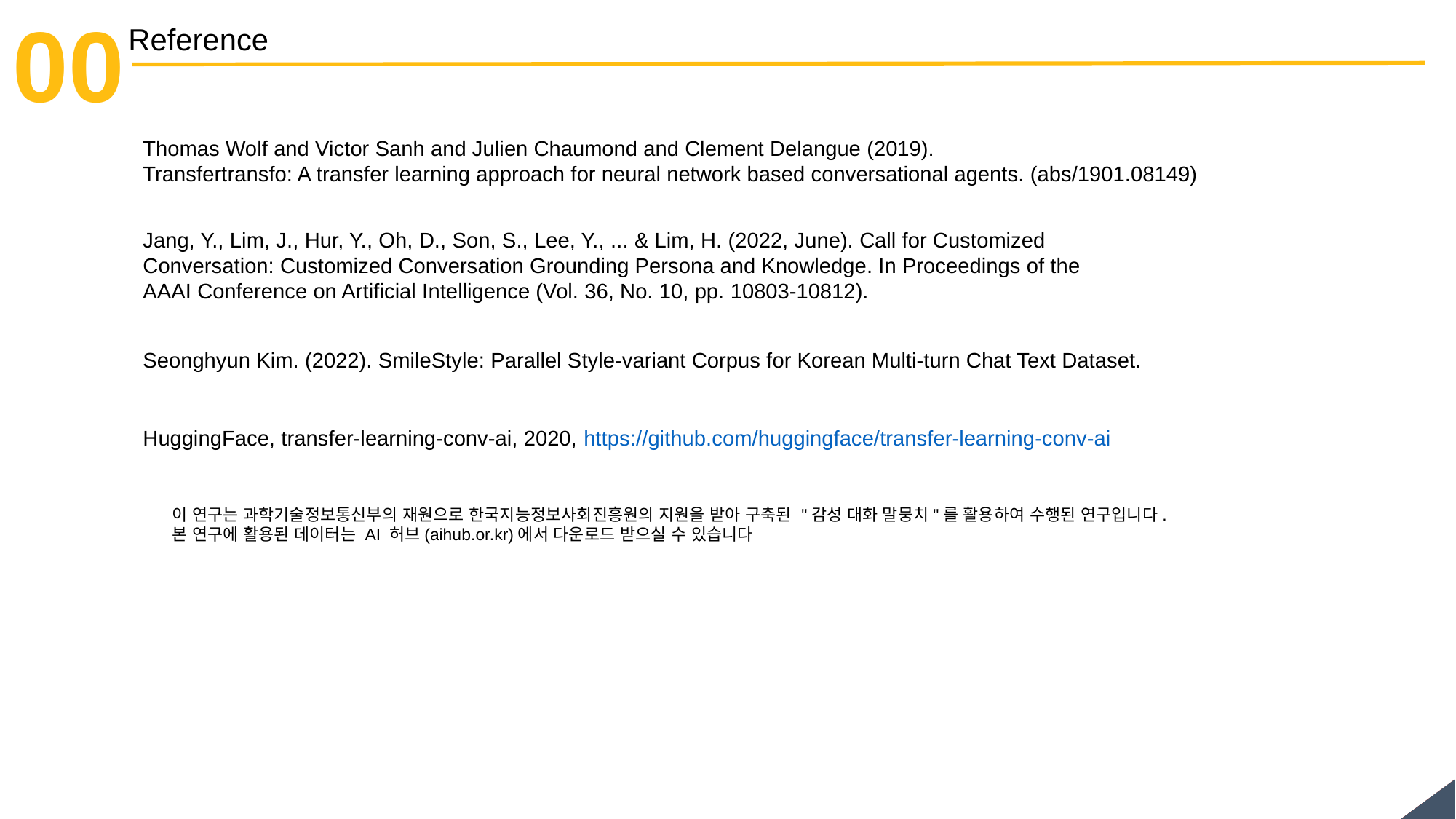

00
Reference
Thomas Wolf and Victor Sanh and Julien Chaumond and Clement Delangue (2019).
Transfertransfo: A transfer learning approach for neural network based conversational agents. (abs/1901.08149)
Jang, Y., Lim, J., Hur, Y., Oh, D., Son, S., Lee, Y., ... & Lim, H. (2022, June). Call for Customized Conversation: Customized Conversation Grounding Persona and Knowledge. In Proceedings of the AAAI Conference on Artificial Intelligence (Vol. 36, No. 10, pp. 10803-10812).
Seonghyun Kim. (2022). SmileStyle: Parallel Style-variant Corpus for Korean Multi-turn Chat Text Dataset.
HuggingFace, transfer-learning-conv-ai, 2020, https://github.com/huggingface/transfer-learning-conv-ai

이 연구는 과학기술정보통신부의 재원으로 한국지능정보사회진흥원의 지원을 받아 구축된 "감성 대화 말뭉치"를 활용하여 수행된 연구입니다.
본 연구에 활용된 데이터는 AI 허브(aihub.or.kr)에서 다운로드 받으실 수 있습니다